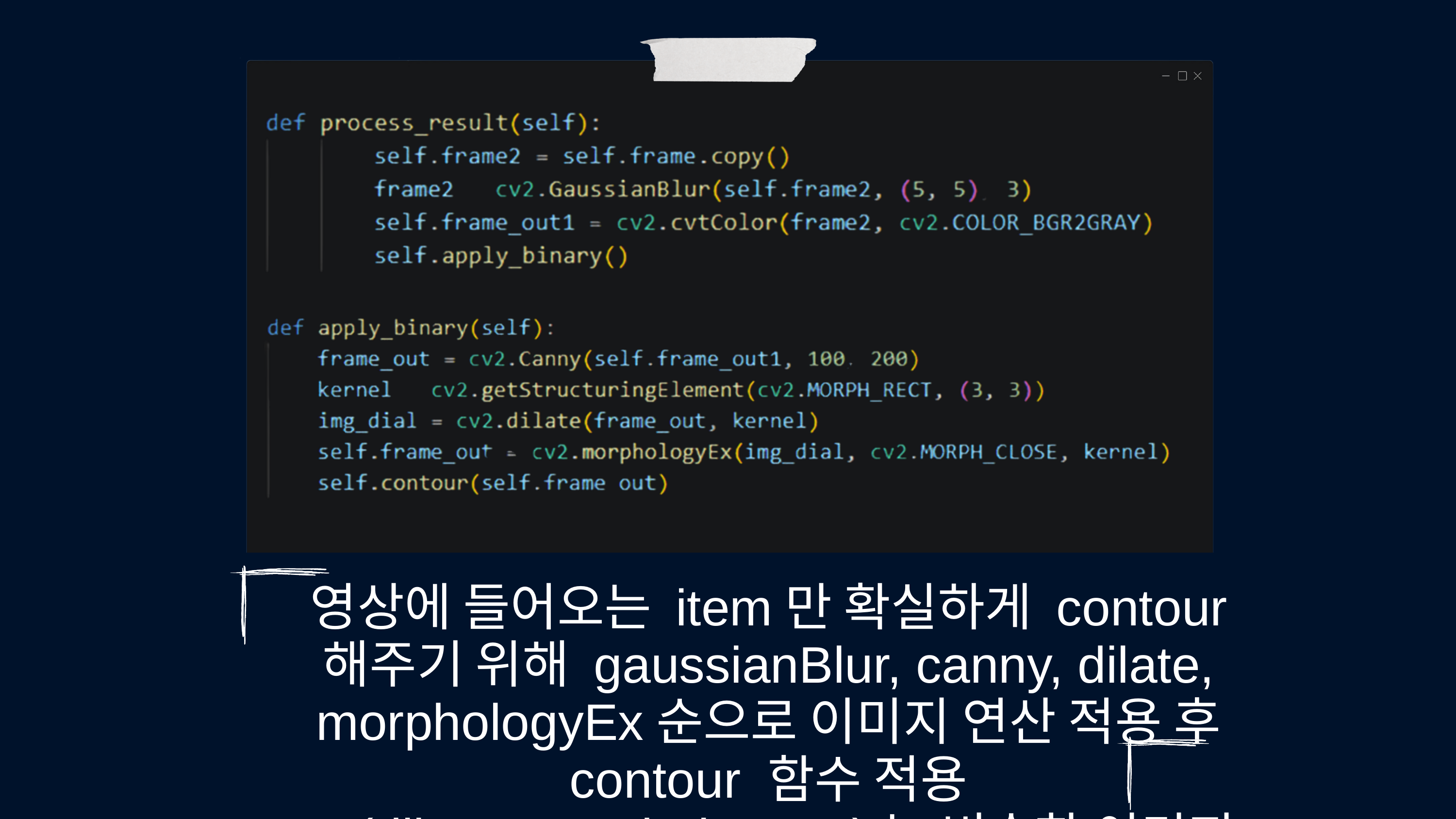

영상에 들어오는 item만 확실하게 contour 해주기 위해 gaussianBlur, canny, dilate, morphologyEx순으로 이미지 연산 적용 후 contour 함수 적용
** (dilate, morphologyEx)는 비슷한 이미지 연산이지만,
같이 적용해줄 시 detect가 잘 될 것 같아 두 개  다  적용.